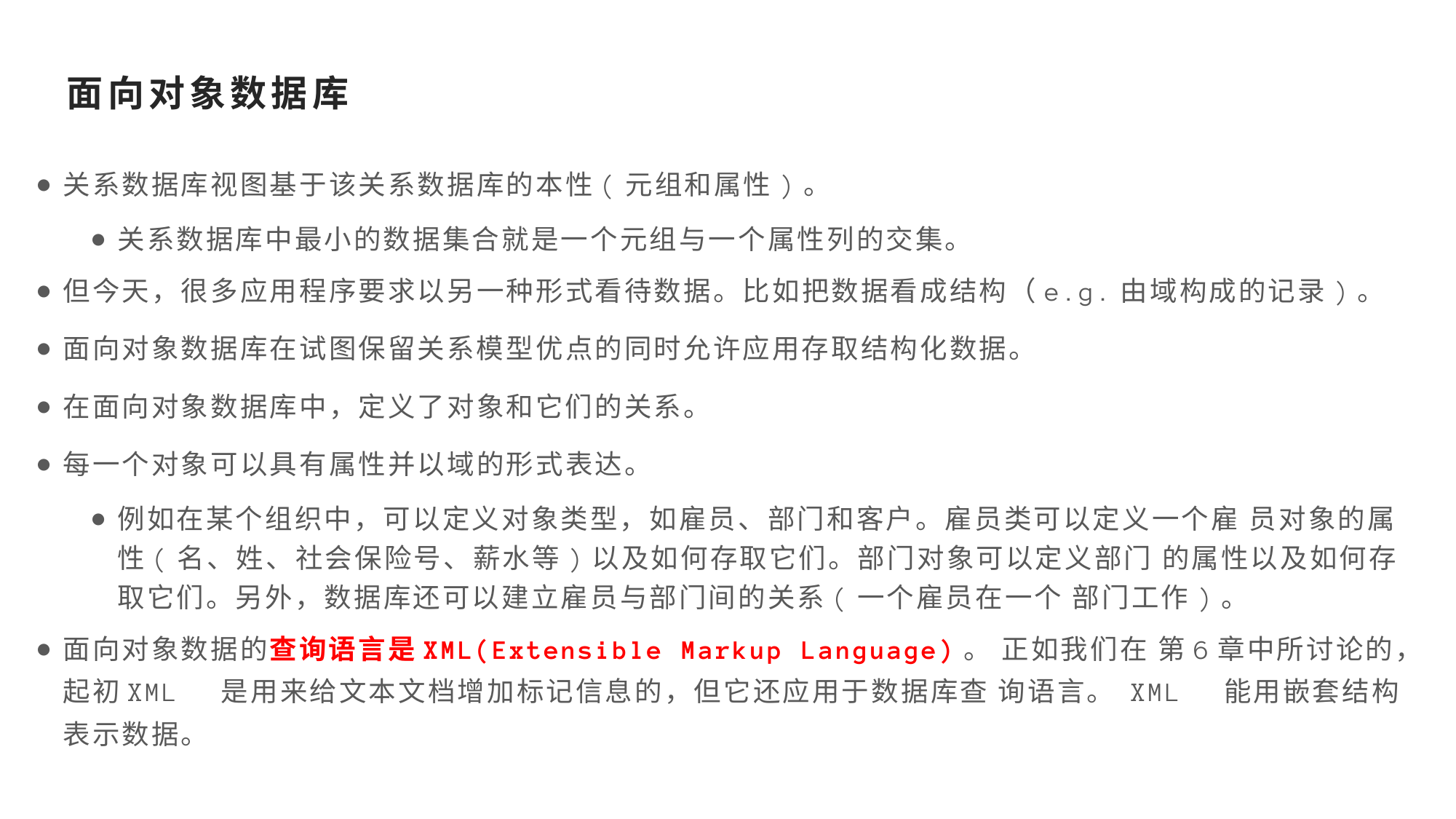

# 面向对象数据库
关系数据库视图基于该关系数据库的本性(元组和属性)。
关系数据库中最小的数据集合就是一个元组与一个属性列的交集。
但今天，很多应用程序要求以另一种形式看待数据。比如把数据看成结构（e.g.由域构成的记录)。
面向对象数据库在试图保留关系模型优点的同时允许应用存取结构化数据。
在面向对象数据库中，定义了对象和它们的关系。
每一个对象可以具有属性并以域的形式表达。
例如在某个组织中，可以定义对象类型，如雇员、部门和客户。雇员类可以定义一个雇 员对象的属性(名、姓、社会保险号、薪水等)以及如何存取它们。部门对象可以定义部门 的属性以及如何存取它们。另外，数据库还可以建立雇员与部门间的关系(一个雇员在一个 部门工作)。
面向对象数据的查询语言是XML(Extensible Markup Language)。 正如我们在 第6章中所讨论的，起初XML  是用来给文本文档增加标记信息的，但它还应用于数据库查 询语言。 XML  能用嵌套结构表示数据。